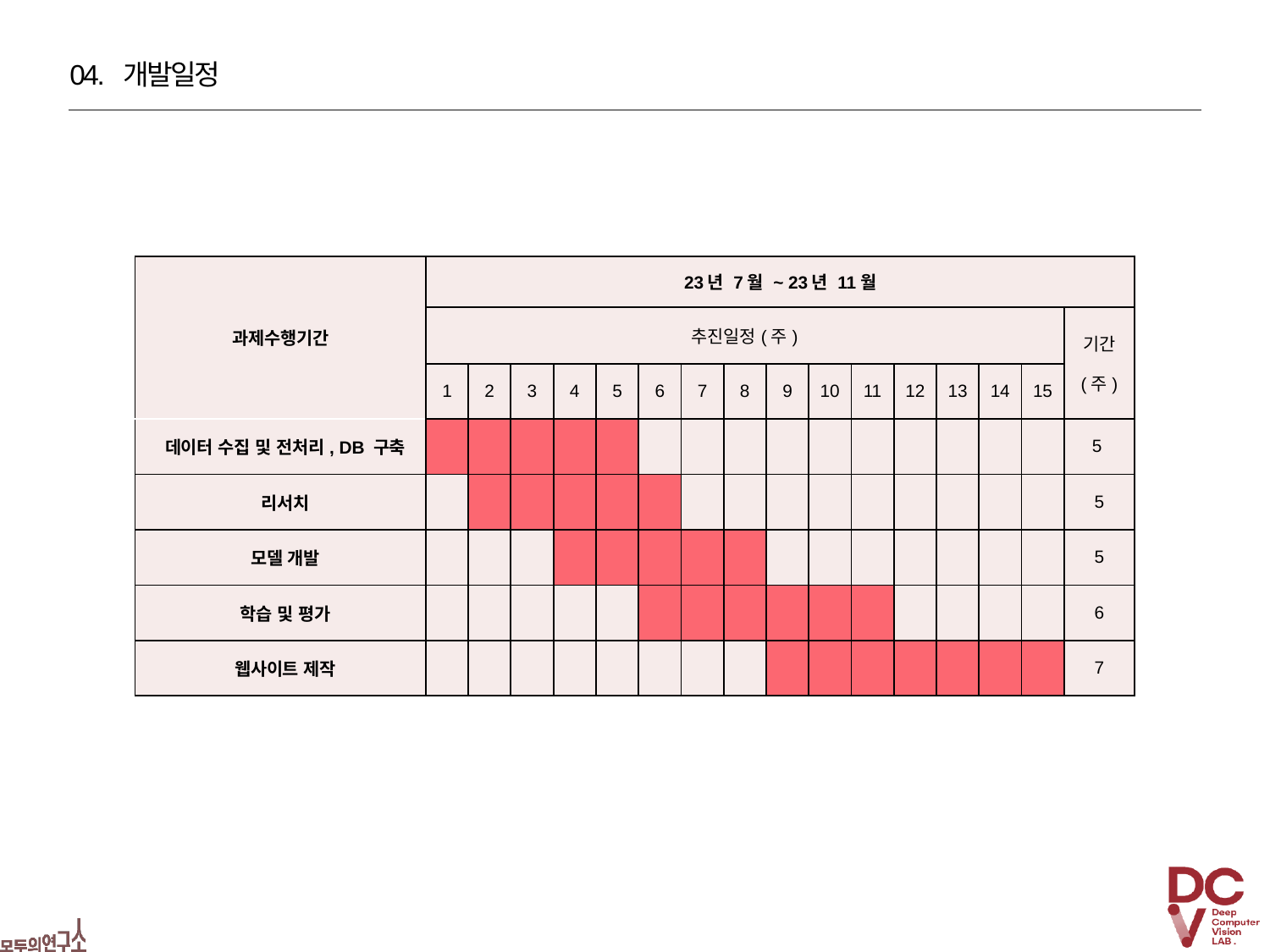

04.  개발일정
| 과제수행기간 | 23년 7월 ~ 23년 11월 |  |  |  |  |  |  |  |  |  |  |  |  |  |  |  |
| --- | --- | --- | --- | --- | --- | --- | --- | --- | --- | --- | --- | --- | --- | --- | --- | --- |
|  | 추진일정(주) |  |  |  |  |  |  |  |  |  |  |  |  |  |  | 기간 (주) |
|  | 1 | 2 | 3 | 4 | 5 | 6 | 7 | 8 | 9 | 10 | 11 | 12 | 13 | 14 | 15 |  |
| 데이터 수집 및 전처리, DB 구축 |  |  |  |  |  |  |  |  |  |  |  |  |  |  |  | 5 |
| 리서치 |  |  |  |  |  |  |  |  |  |  |  |  |  |  |  | 5 |
| 모델 개발 |  |  |  |  |  |  |  |  |  |  |  |  |  |  |  | 5 |
| 학습 및 평가 |  |  |  |  |  |  |  |  |  |  |  |  |  |  |  | 6 |
| 웹사이트 제작 |  |  |  |  |  |  |  |  |  |  |  |  |  |  |  | 7 |